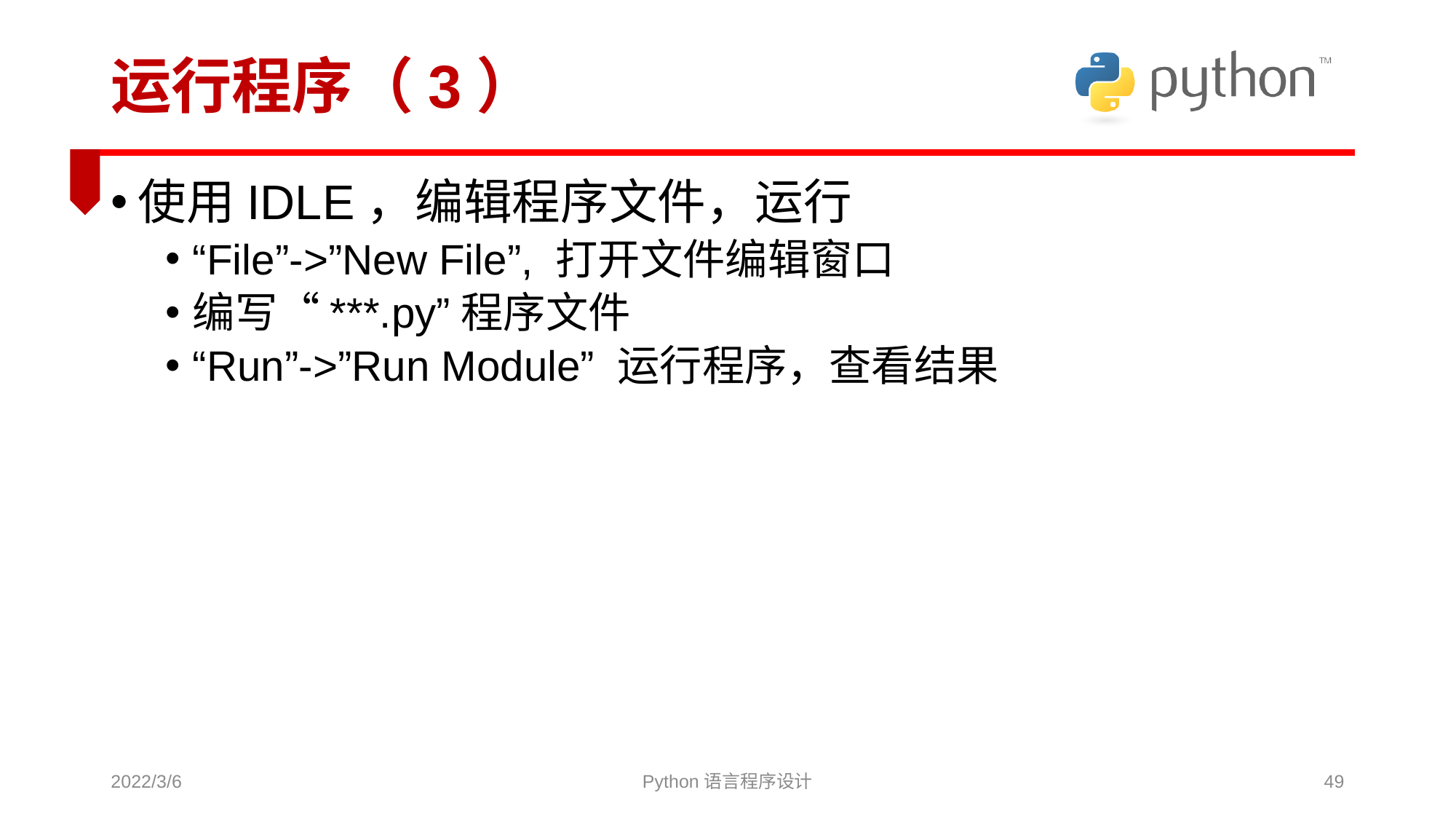

# 运行程序（3）
使用IDLE，编辑程序文件，运行
“File”->”New File”, 打开文件编辑窗口
编写“***.py”程序文件
“Run”->”Run Module” 运行程序，查看结果
2022/3/6
Python语言程序设计
49